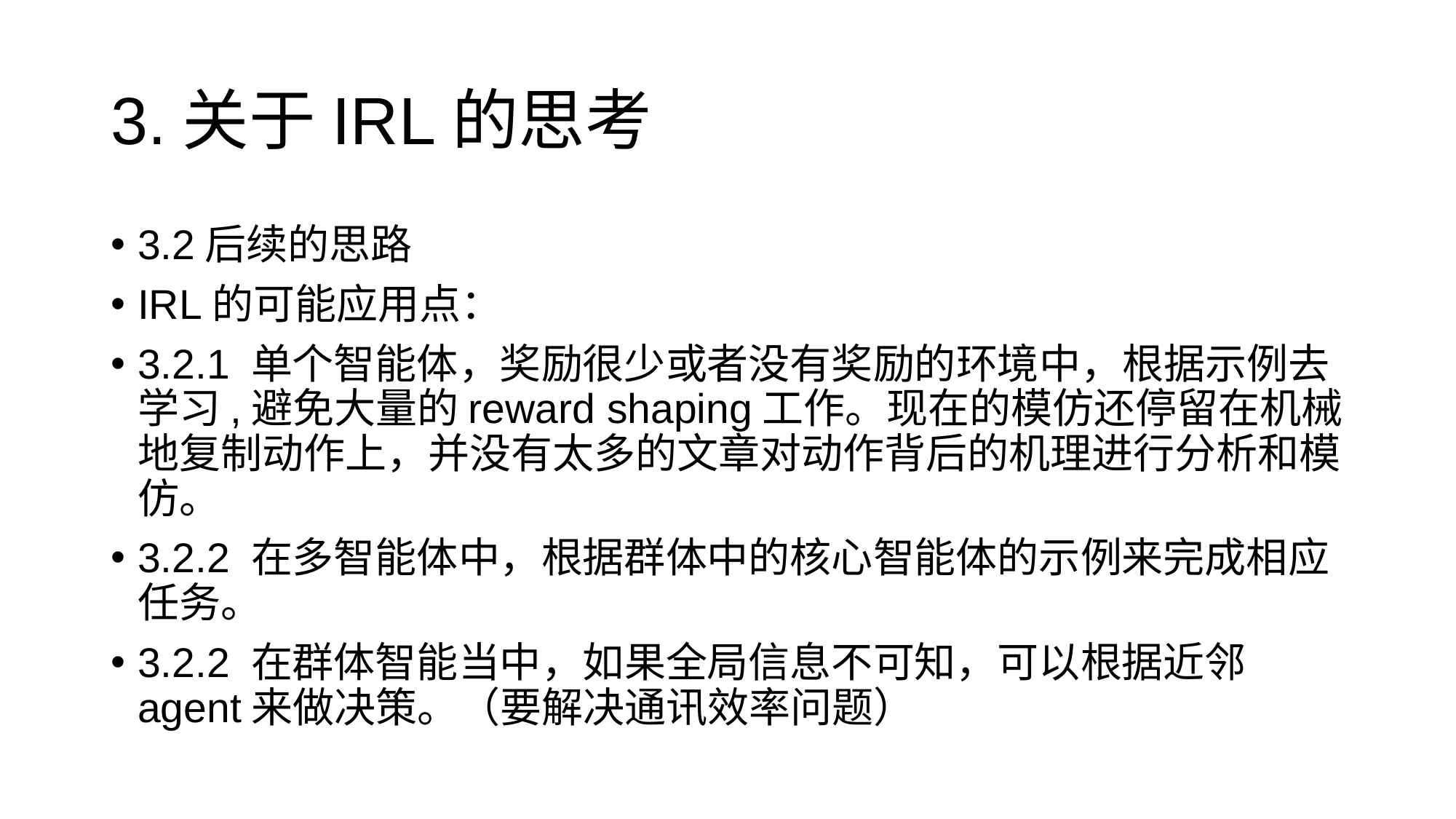

# 3.关于IRL的思考
3.2后续的思路
IRL的可能应用点：
3.2.1 单个智能体，奖励很少或者没有奖励的环境中，根据示例去学习,避免大量的reward shaping工作。现在的模仿还停留在机械地复制动作上，并没有太多的文章对动作背后的机理进行分析和模仿。
3.2.2 在多智能体中，根据群体中的核心智能体的示例来完成相应任务。
3.2.2 在群体智能当中，如果全局信息不可知，可以根据近邻agent来做决策。（要解决通讯效率问题）